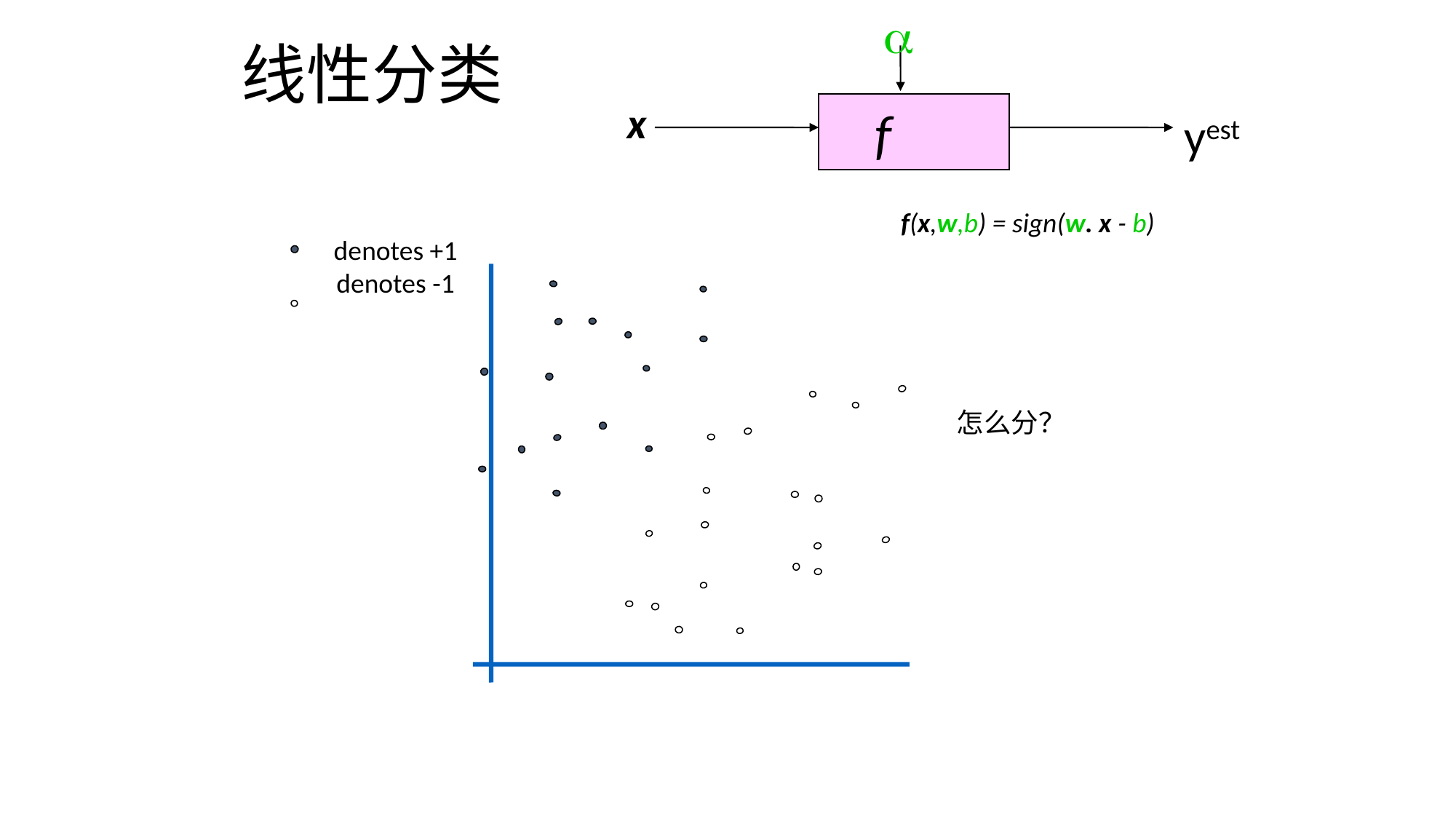

α
# 线性分类

x
f
yest

f(x,w,b) = sign(w. x - b)
denotes +1
denotes -1

怎么分？